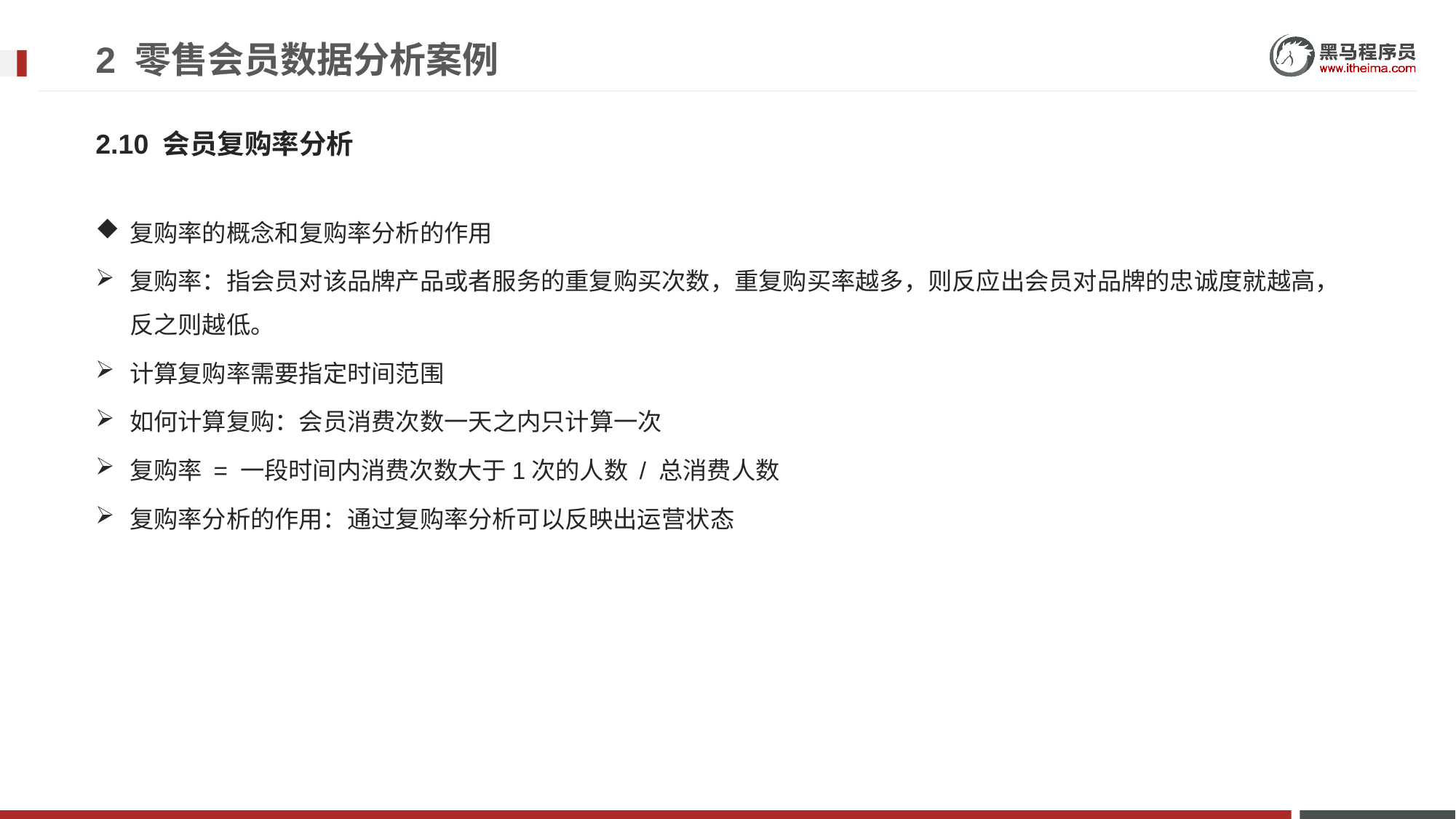

# 2 零售会员数据分析案例
2.10 会员复购率分析
复购率的概念和复购率分析的作用
复购率：指会员对该品牌产品或者服务的重复购买次数，重复购买率越多，则反应出会员对品牌的忠诚度就越高，反之则越低。
计算复购率需要指定时间范围
如何计算复购：会员消费次数一天之内只计算一次
复购率 = 一段时间内消费次数大于1次的人数 / 总消费人数
复购率分析的作用：通过复购率分析可以反映出运营状态